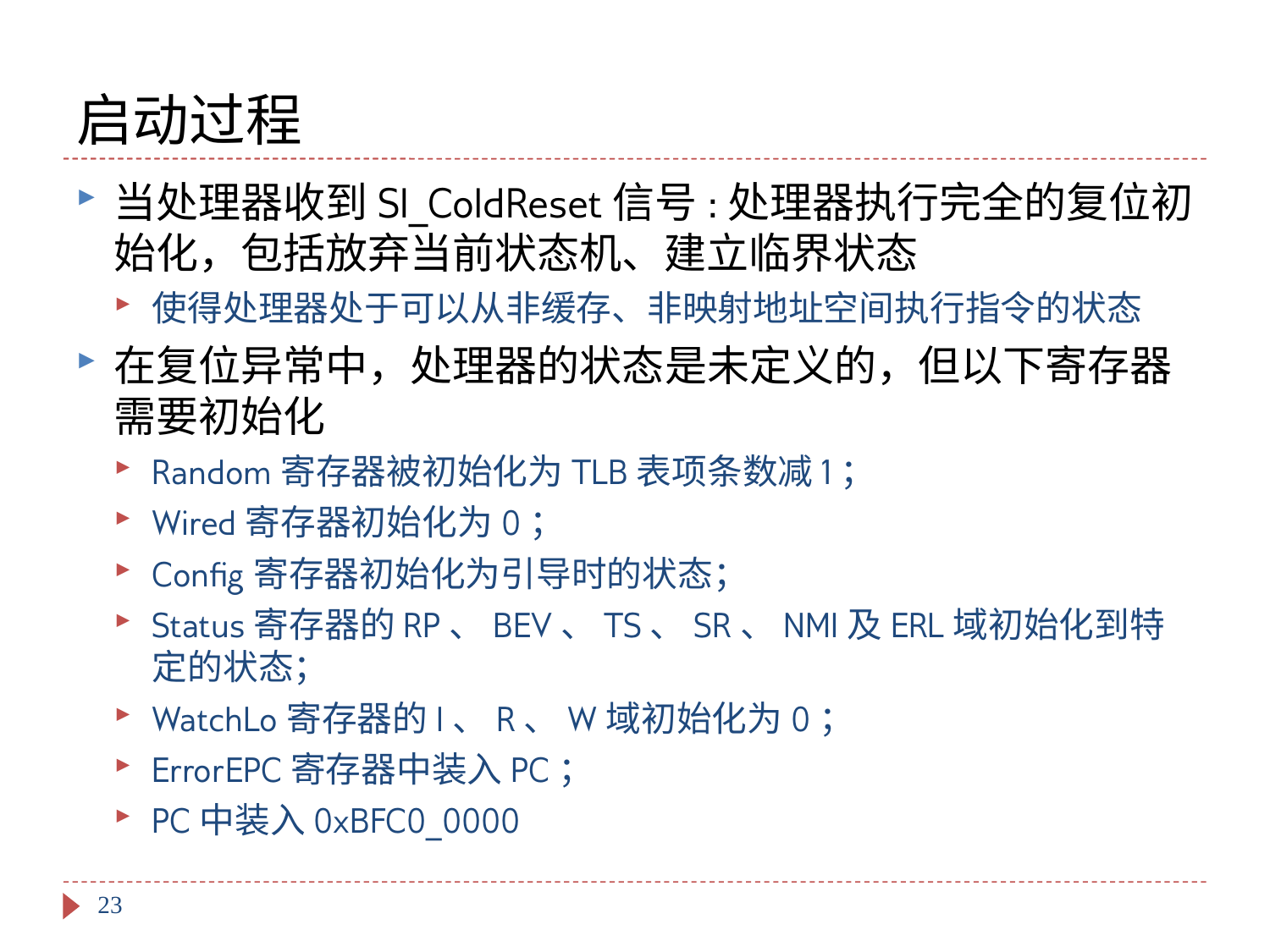

# 启动过程
当处理器收到SI_ColdReset信号:处理器执行完全的复位初始化，包括放弃当前状态机、建立临界状态
使得处理器处于可以从非缓存、非映射地址空间执行指令的状态
在复位异常中，处理器的状态是未定义的，但以下寄存器需要初始化
Random寄存器被初始化为TLB表项条数减1；
Wired寄存器初始化为0；
Config寄存器初始化为引导时的状态；
Status寄存器的RP、BEV、TS、SR、NMI及ERL域初始化到特定的状态；
WatchLo寄存器的I、R、W域初始化为0；
ErrorEPC寄存器中装入PC；
PC中装入0xBFC0_0000

23